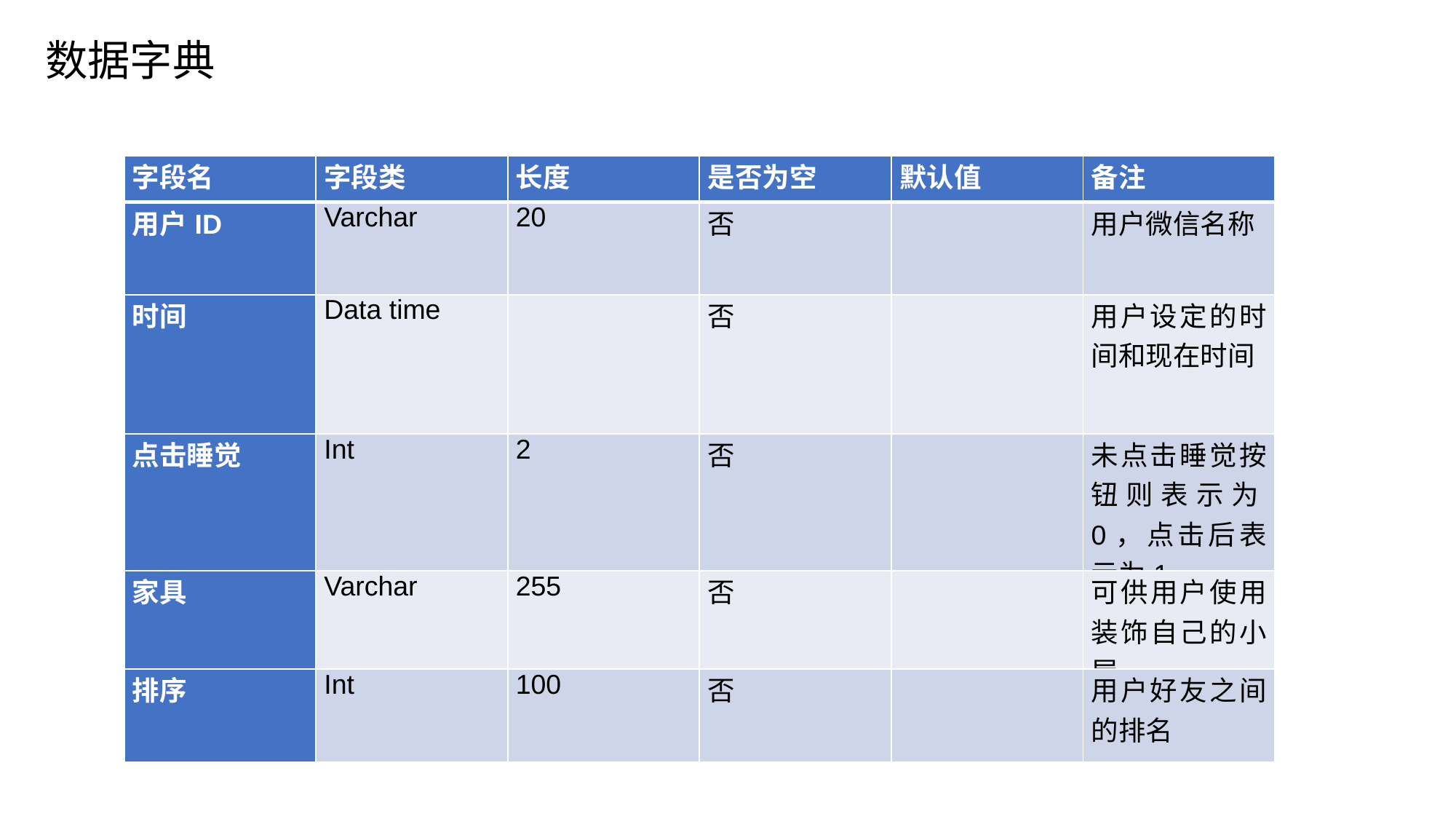

数据字典
| 字段名 | 字段类 | 长度 | 是否为空 | 默认值 | 备注 |
| --- | --- | --- | --- | --- | --- |
| 用户ID | Varchar | 20 | 否 |  | 用户微信名称 |
| 时间 | Data time |  | 否 |  | 用户设定的时间和现在时间 |
| 点击睡觉 | Int | 2 | 否 |  | 未点击睡觉按钮则表示为0，点击后表示为1 |
| 家具 | Varchar | 255 | 否 |  | 可供用户使用装饰自己的小屋 |
| 排序 | Int | 100 | 否 |  | 用户好友之间的排名 |